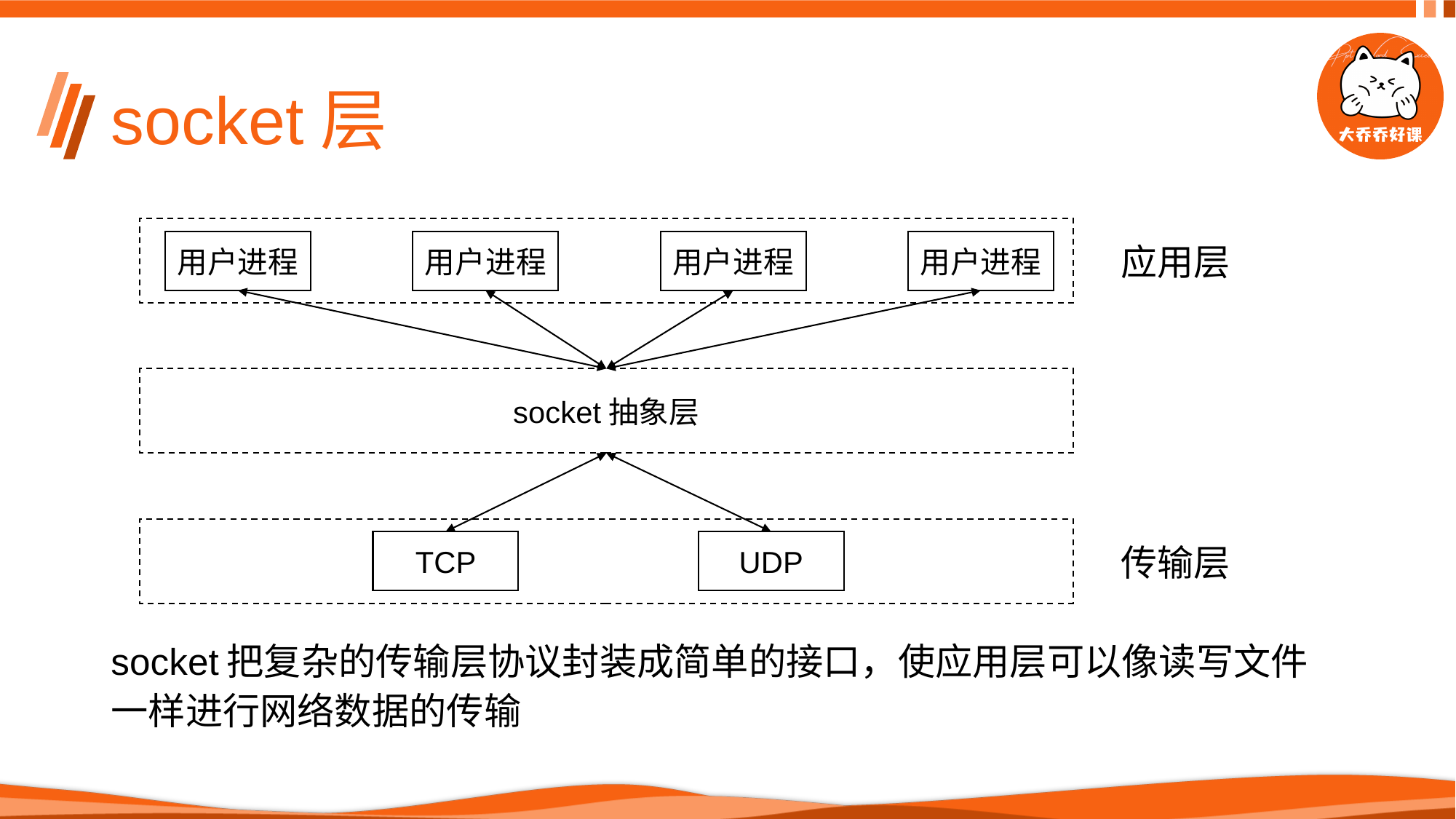

# socket层

用户进程
用户进程
用户进程
用户进程
应用层
socket抽象层

TCP
UDP
传输层
socket把复杂的传输层协议封装成简单的接口，使应用层可以像读写文件一样进行网络数据的传输